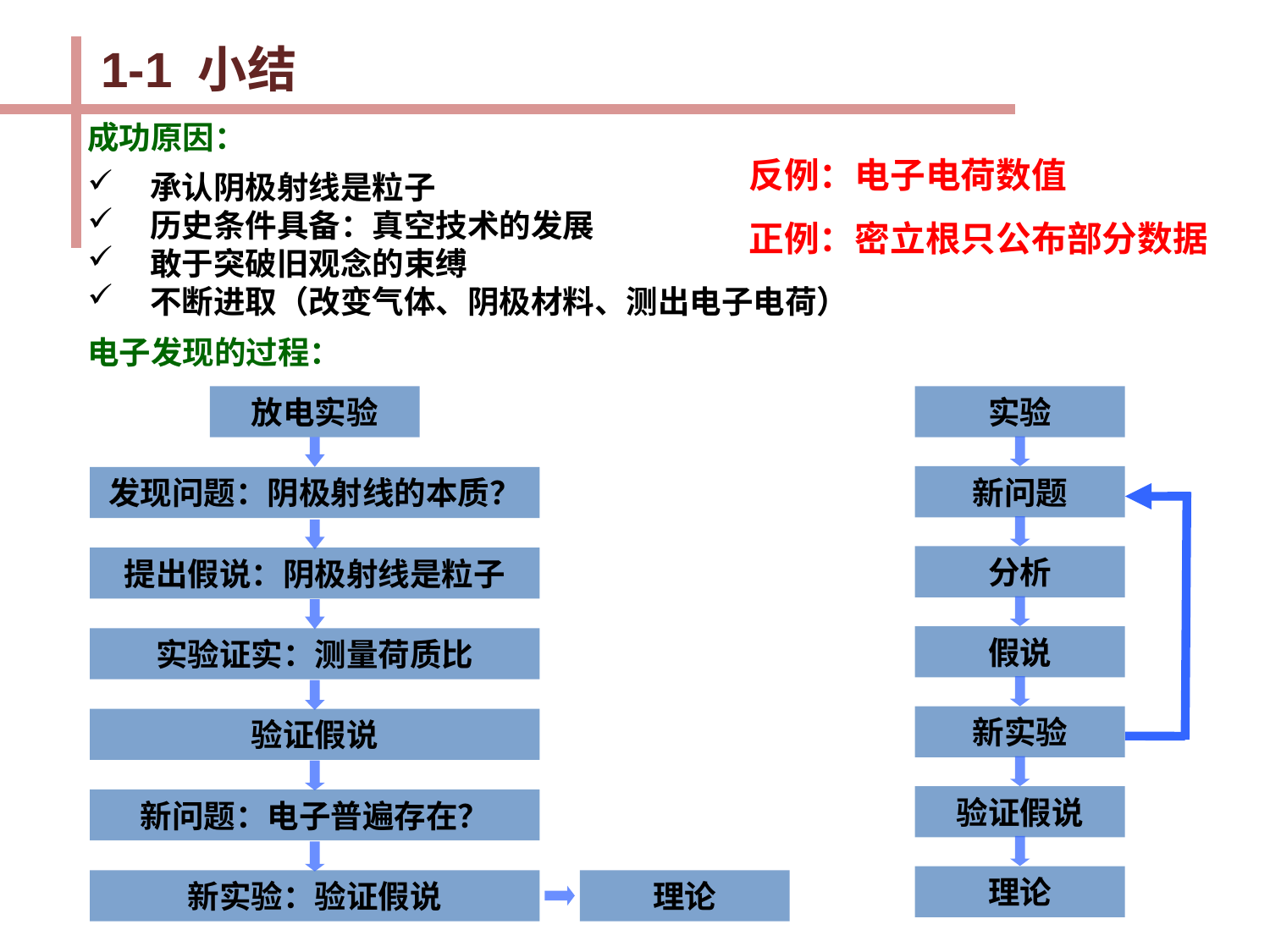

1-1 小结
成功原因：
反例：电子电荷数值
正例：密立根只公布部分数据
承认阴极射线是粒子
历史条件具备：真空技术的发展
敢于突破旧观念的束缚
不断进取（改变气体、阴极材料、测出电子电荷）
电子发现的过程：
放电实验
实验

新问题
发现问题：阴极射线的本质？

分析
提出假说：阴极射线是粒子

假说
实验证实：测量荷质比

新实验
验证假说

验证假说
新问题：电子普遍存在？

理论
新实验：验证假说
理论